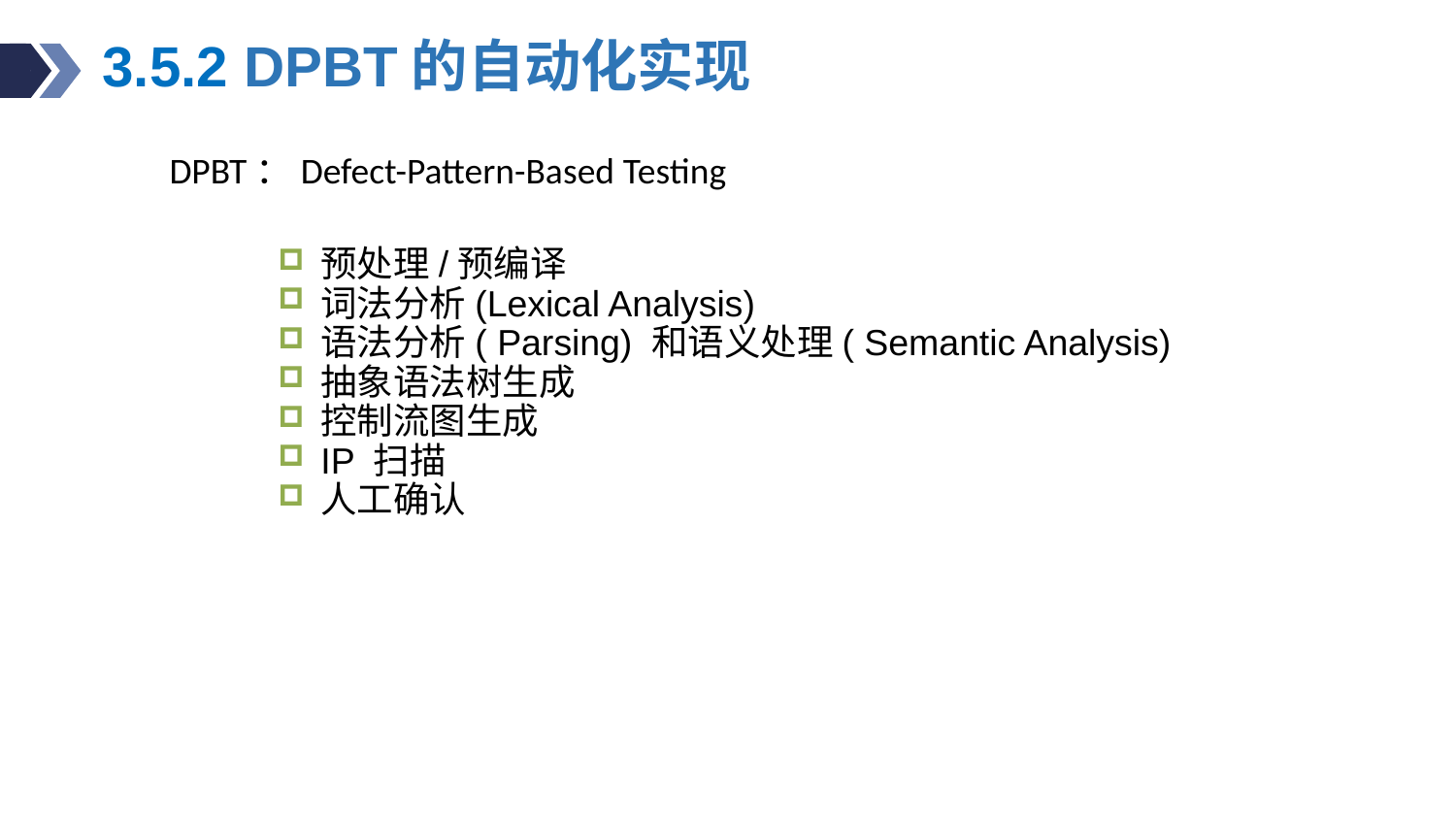

# 3.5.2 DPBT的自动化实现
DPBT：Defect-Pattern-Based Testing
预处理/预编译
词法分析(Lexical Analysis)
语法分析( Parsing) 和语义处理( Semantic Analysis)
抽象语法树生成
控制流图生成
IP 扫描
人工确认